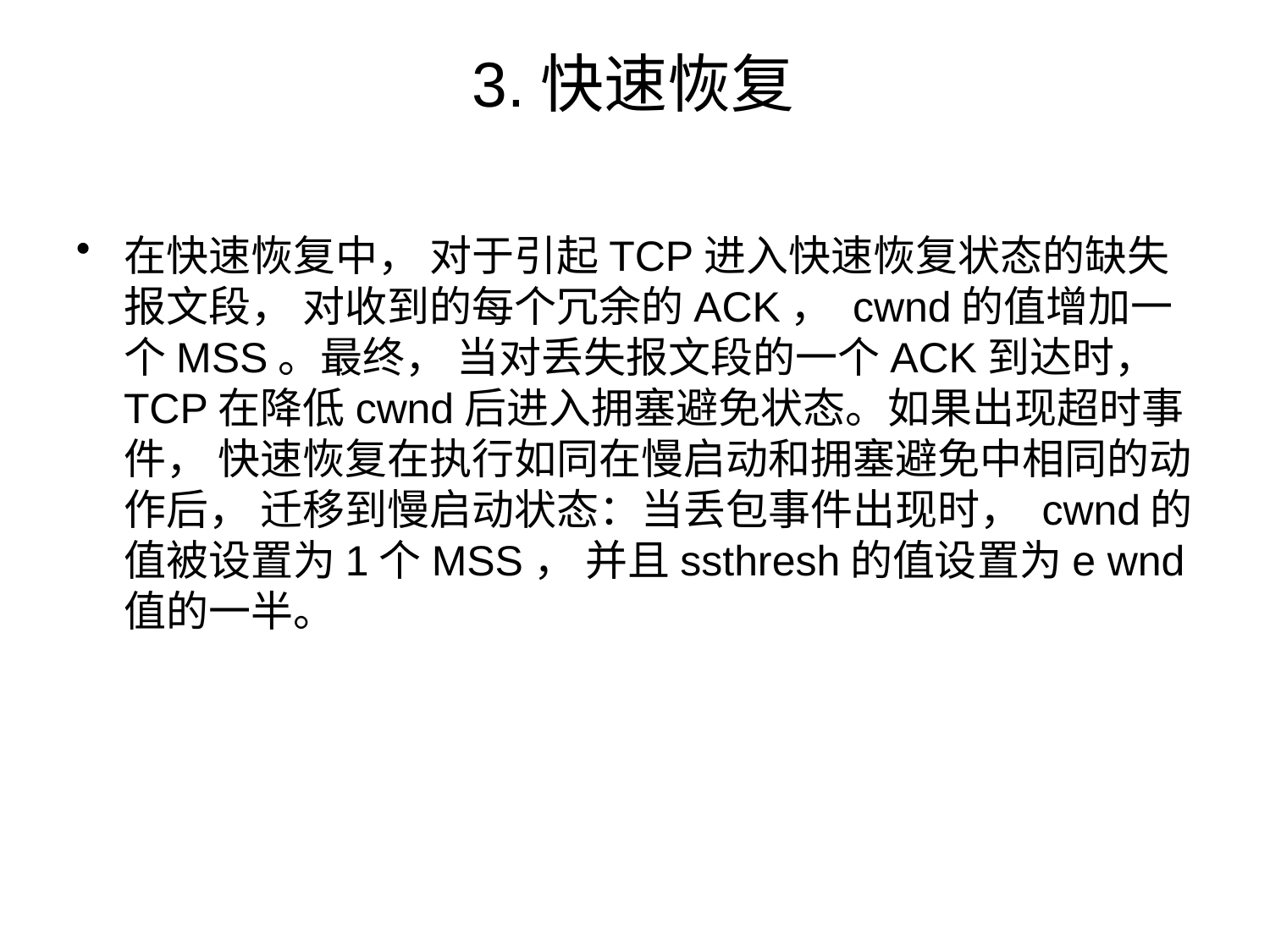

# 3.快速恢复
在快速恢复中， 对于引起TCP进入快速恢复状态的缺失报文段， 对收到的每个冗余的ACK， cwnd的值增加一个MSS。最终， 当对丢失报文段的一个ACK到达时， TCP在降低cwnd后进入拥塞避免状态。如果出现超时事件， 快速恢复在执行如同在慢启动和拥塞避免中相同的动作后， 迁移到慢启动状态：当丢包事件出现时， cwnd的值被设置为1个MSS， 并且ssthresh的值设置为e wnd值的一半。